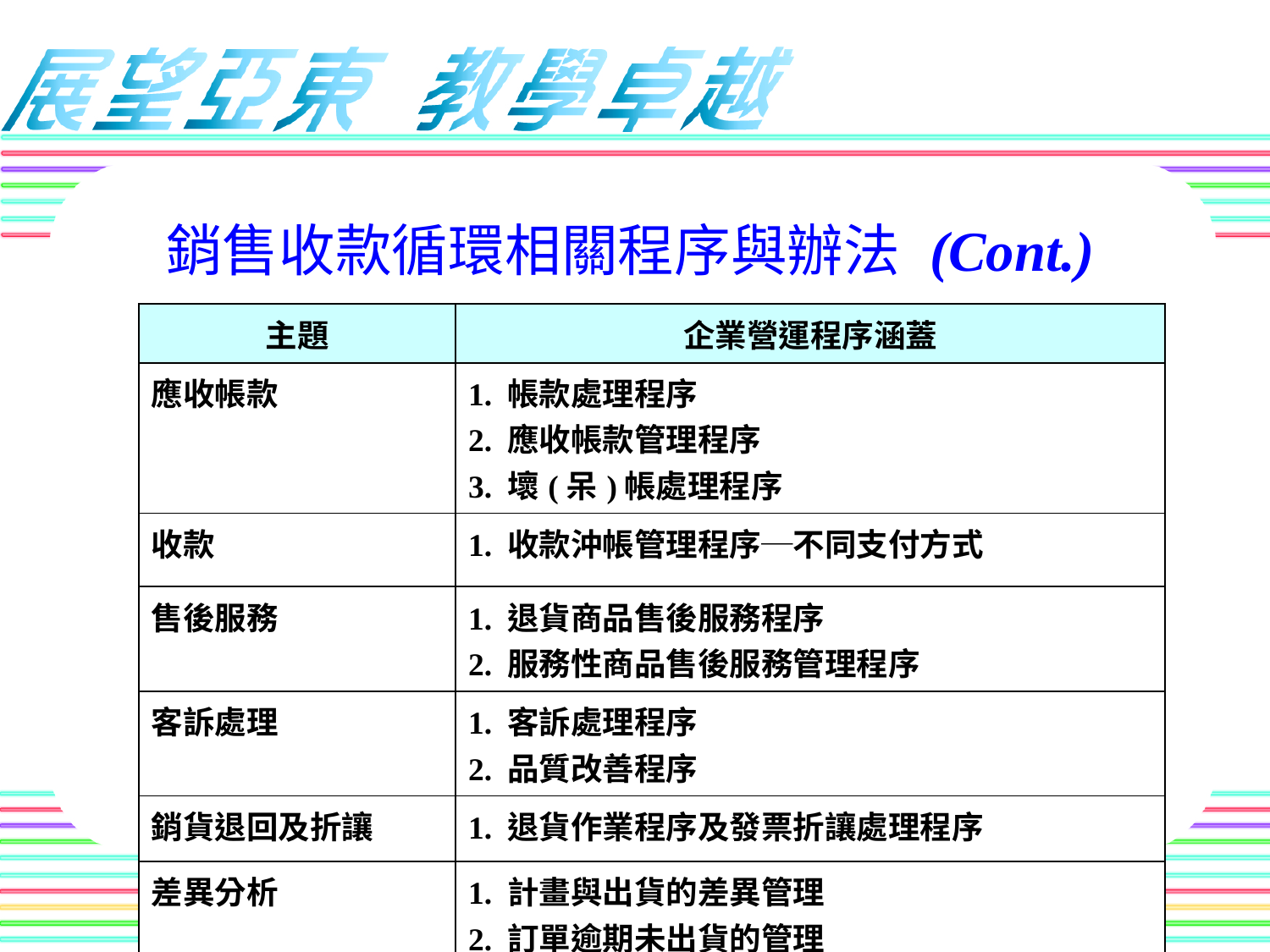

# 銷售收款循環相關程序與辦法 (Cont.)
| 主題 | 企業營運程序涵蓋 |
| --- | --- |
| 應收帳款 | 1. 帳款處理程序 2. 應收帳款管理程序 3. 壞(呆)帳處理程序 |
| 收款 | 1. 收款沖帳管理程序─不同支付方式 |
| 售後服務 | 1. 退貨商品售後服務程序 2. 服務性商品售後服務管理程序 |
| 客訴處理 | 1. 客訴處理程序 2. 品質改善程序 |
| 銷貨退回及折讓 | 1. 退貨作業程序及發票折讓處理程序 |
| 差異分析 | 1. 計畫與出貨的差異管理 2. 訂單逾期未出貨的管理 3. 銷貨/銷退異常管理程序 |